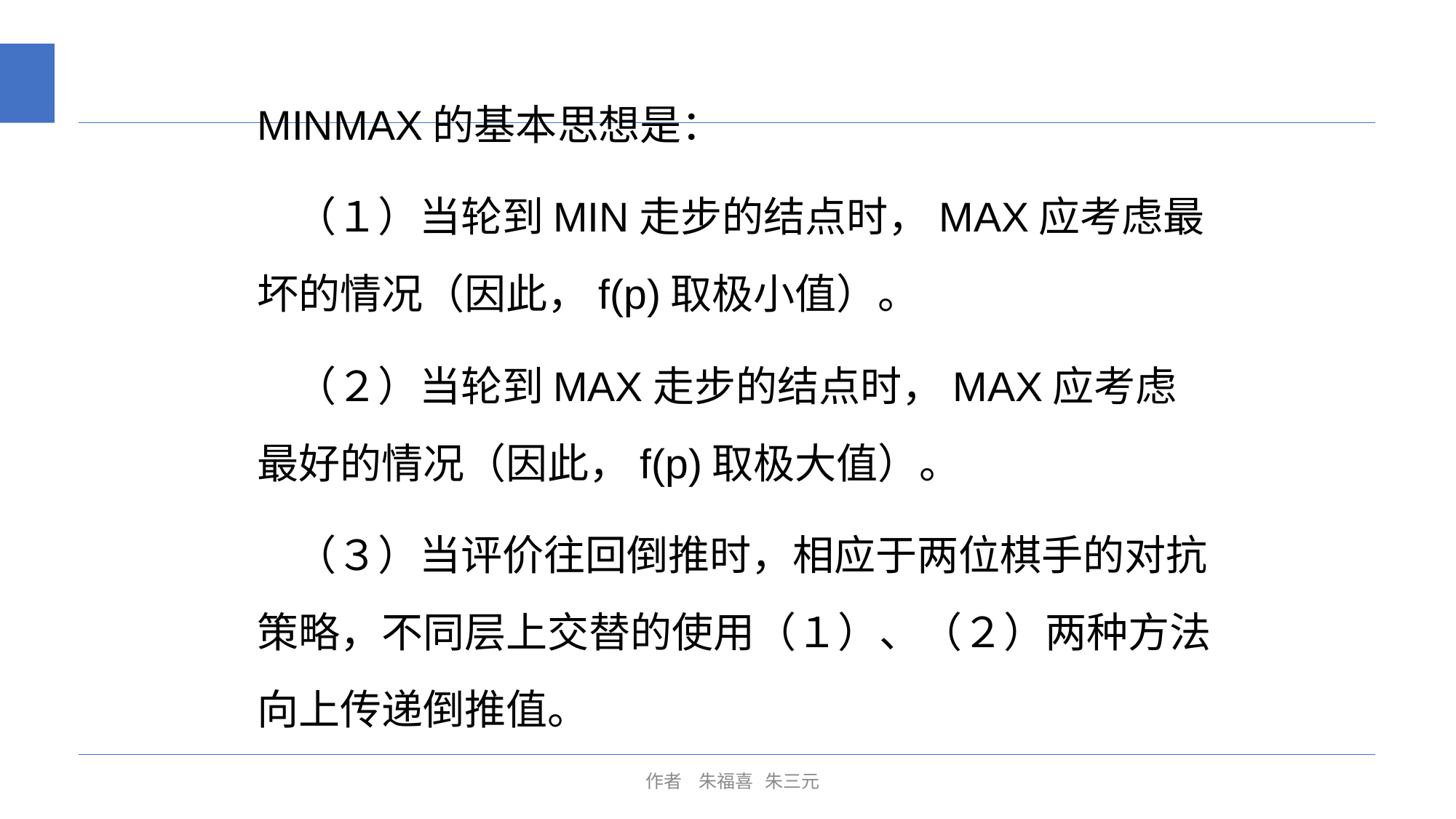

MINMAX的基本思想是：
   （１）当轮到MIN走步的结点时，MAX应考虑最坏的情况（因此，f(p)取极小值）。
   （２）当轮到MAX走步的结点时，MAX应考虑最好的情况（因此，f(p)取极大值）。
   （３）当评价往回倒推时，相应于两位棋手的对抗策略，不同层上交替的使用（１）、（２）两种方法向上传递倒推值。
 作者   朱福喜  朱三元